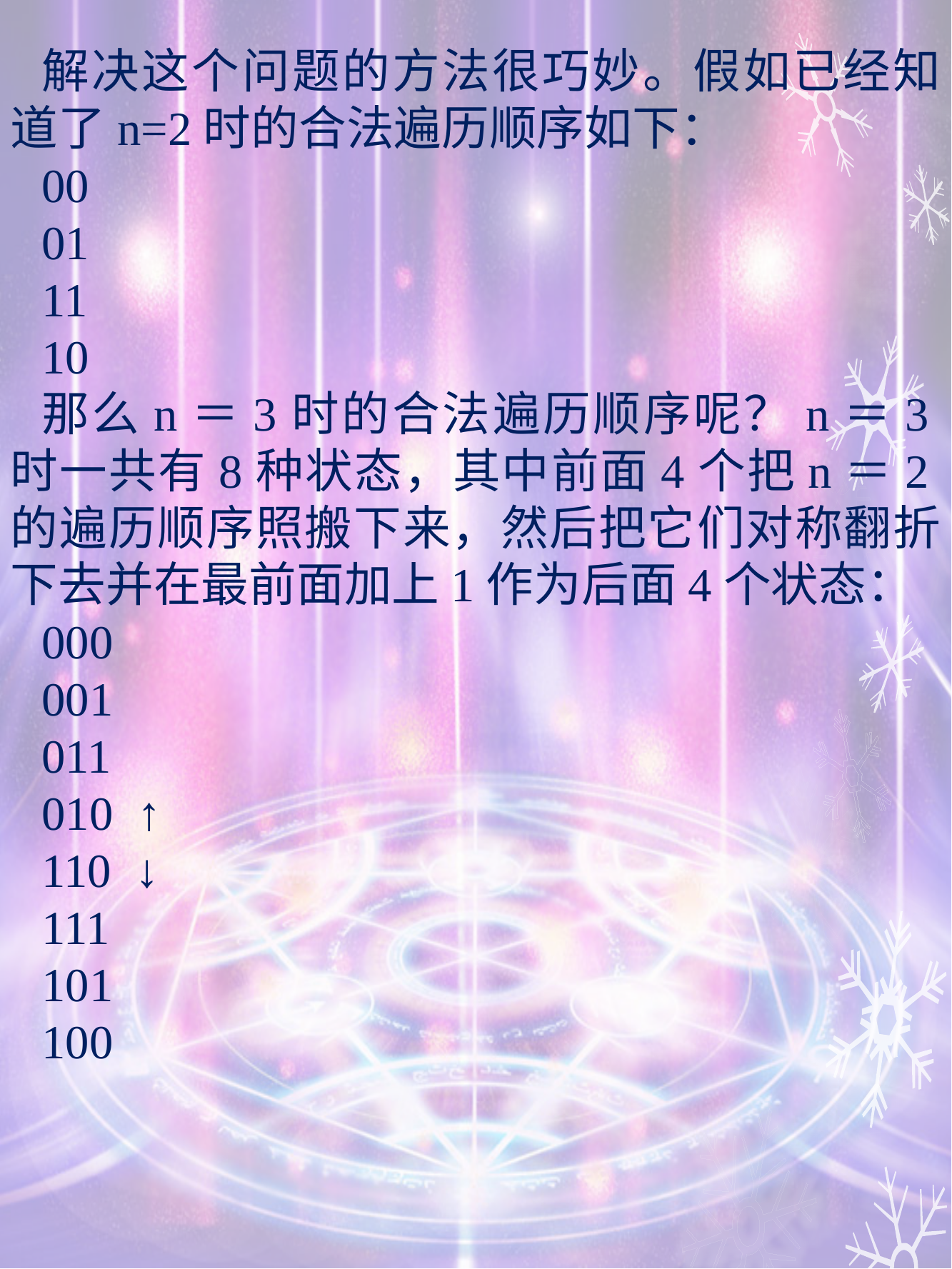

解决这个问题的方法很巧妙。假如已经知道了n=2时的合法遍历顺序如下：
00
01
11
10
那么n＝3时的合法遍历顺序呢？n＝3时一共有8种状态，其中前面4个把n＝2的遍历顺序照搬下来，然后把它们对称翻折下去并在最前面加上1作为后面4个状态：
000
001
011
010  ↑
110  ↓
111
101
100